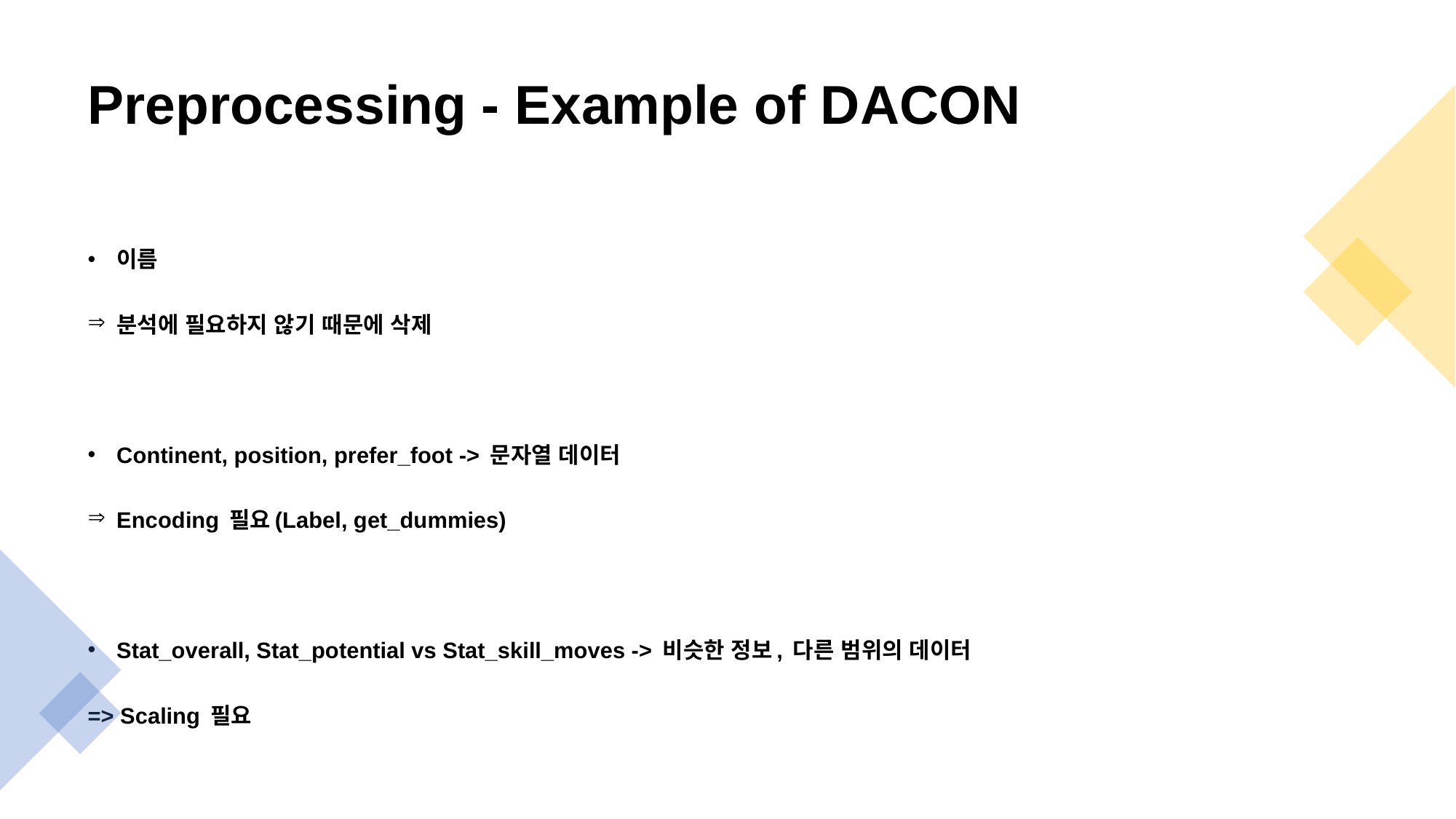

# Preprocessing - Example of DACON

이름
분석에 필요하지 않기 때문에 삭제

Continent, position, prefer_foot -> 문자열 데이터
Encoding 필요(Label, get_dummies)

Stat_overall, Stat_potential vs Stat_skill_moves -> 비슷한 정보, 다른 범위의 데이터
=> Scaling 필요